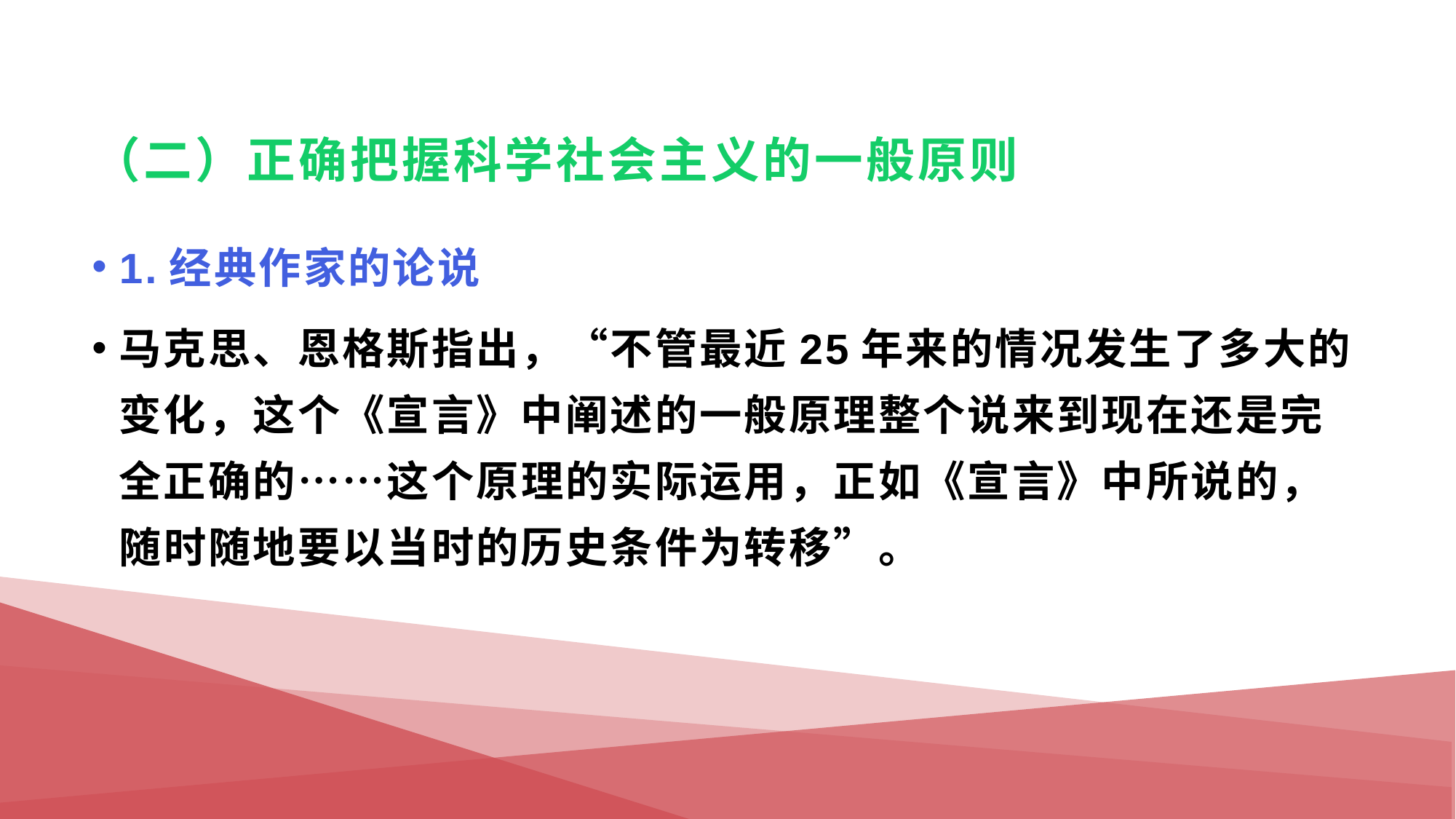

# （二）正确把握科学社会主义的一般原则
1.经典作家的论说
马克思、恩格斯指出，“不管最近25年来的情况发生了多大的变化，这个《宣言》中阐述的一般原理整个说来到现在还是完全正确的……这个原理的实际运用，正如《宣言》中所说的，随时随地要以当时的历史条件为转移”。